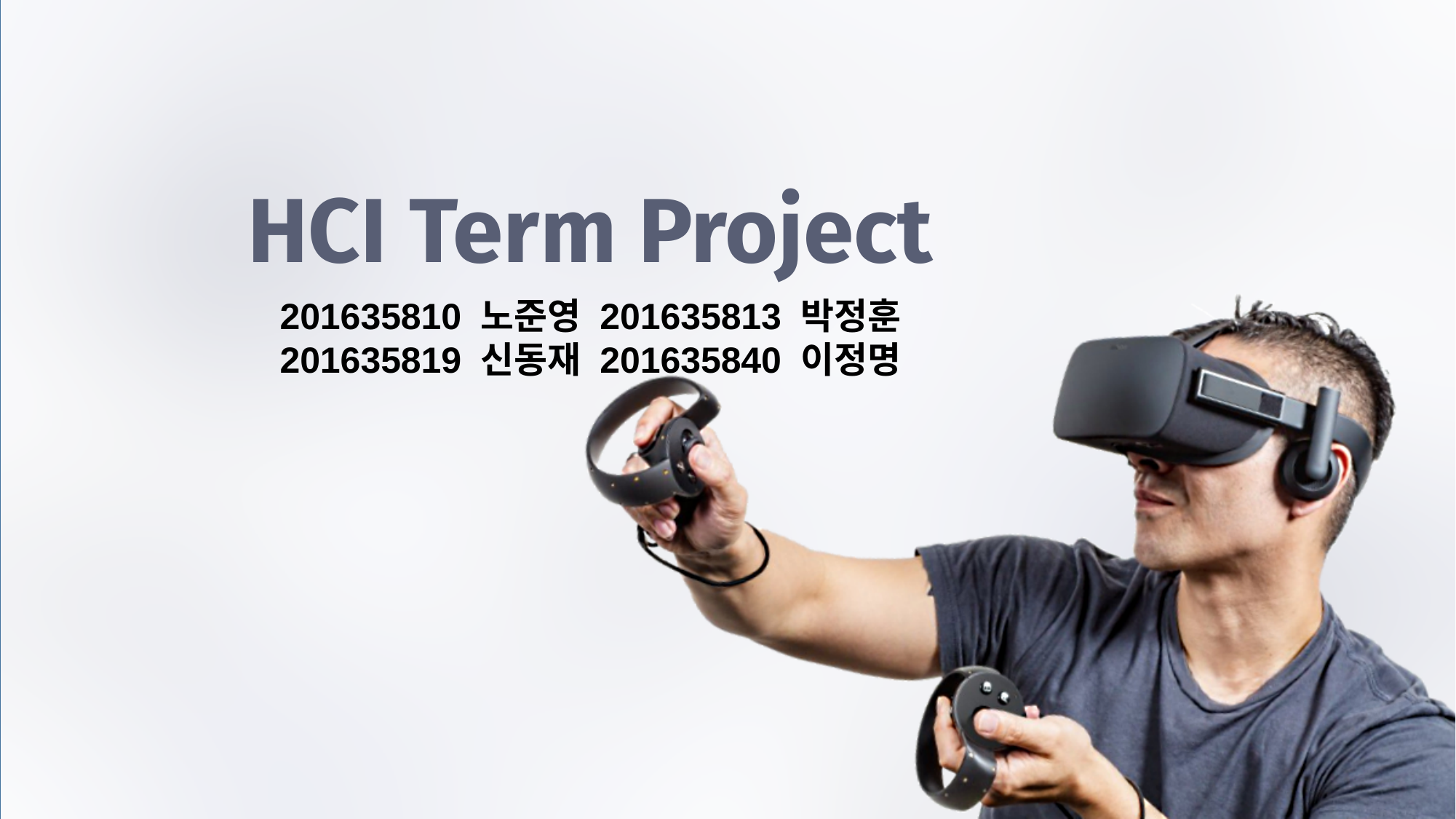

# HCI Term Project
201635810 노준영 201635813 박정훈
201635819 신동재 201635840 이정명